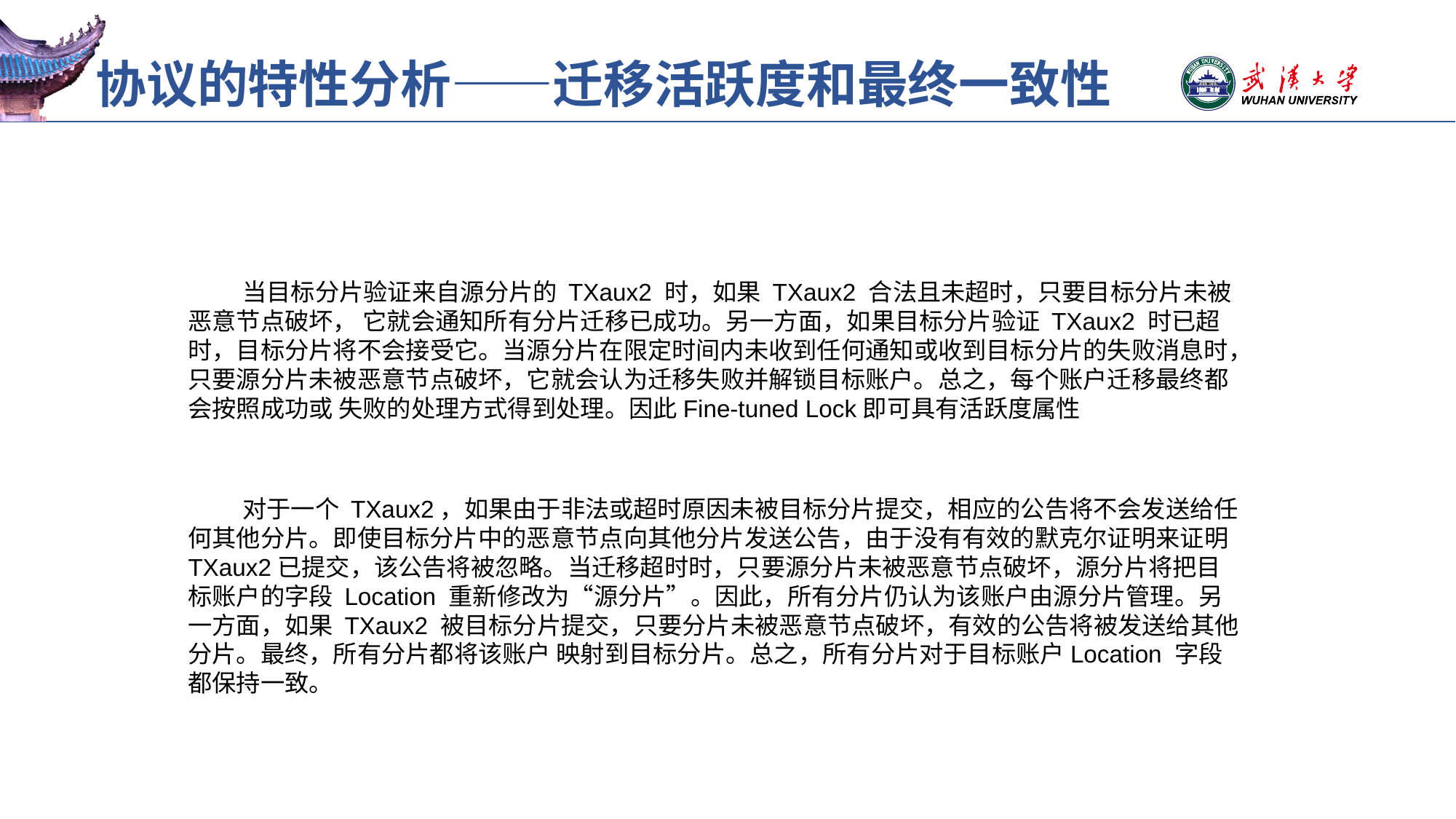

# 协议的特性分析——迁移活跃度和最终一致性
当目标分片验证来自源分片的 TXaux2 时，如果 TXaux2 合法且未超时，只要目标分片未被恶意节点破坏， 它就会通知所有分片迁移已成功。另一方面，如果目标分片验证 TXaux2 时已超时，目标分片将不会接受它。当源分片在限定时间内未收到任何通知或收到目标分片的失败消息时，只要源分片未被恶意节点破坏，它就会认为迁移失败并解锁目标账户。总之，每个账户迁移最终都会按照成功或 失败的处理方式得到处理。因此Fine-tuned Lock即可具有活跃度属性
对于一个 TXaux2，如果由于非法或超时原因未被目标分片提交，相应的公告将不会发送给任何其他分片。即使目标分片中的恶意节点向其他分片发送公告，由于没有有效的默克尔证明来证明TXaux2已提交，该公告将被忽略。当迁移超时时，只要源分片未被恶意节点破坏，源分片将把目标账户的字段 Location 重新修改为“源分片”。因此，所有分片仍认为该账户由源分片管理。另一方面，如果 TXaux2 被目标分片提交，只要分片未被恶意节点破坏，有效的公告将被发送给其他分片。最终，所有分片都将该账户 映射到目标分片。总之，所有分片对于目标账户Location 字段都保持一致。